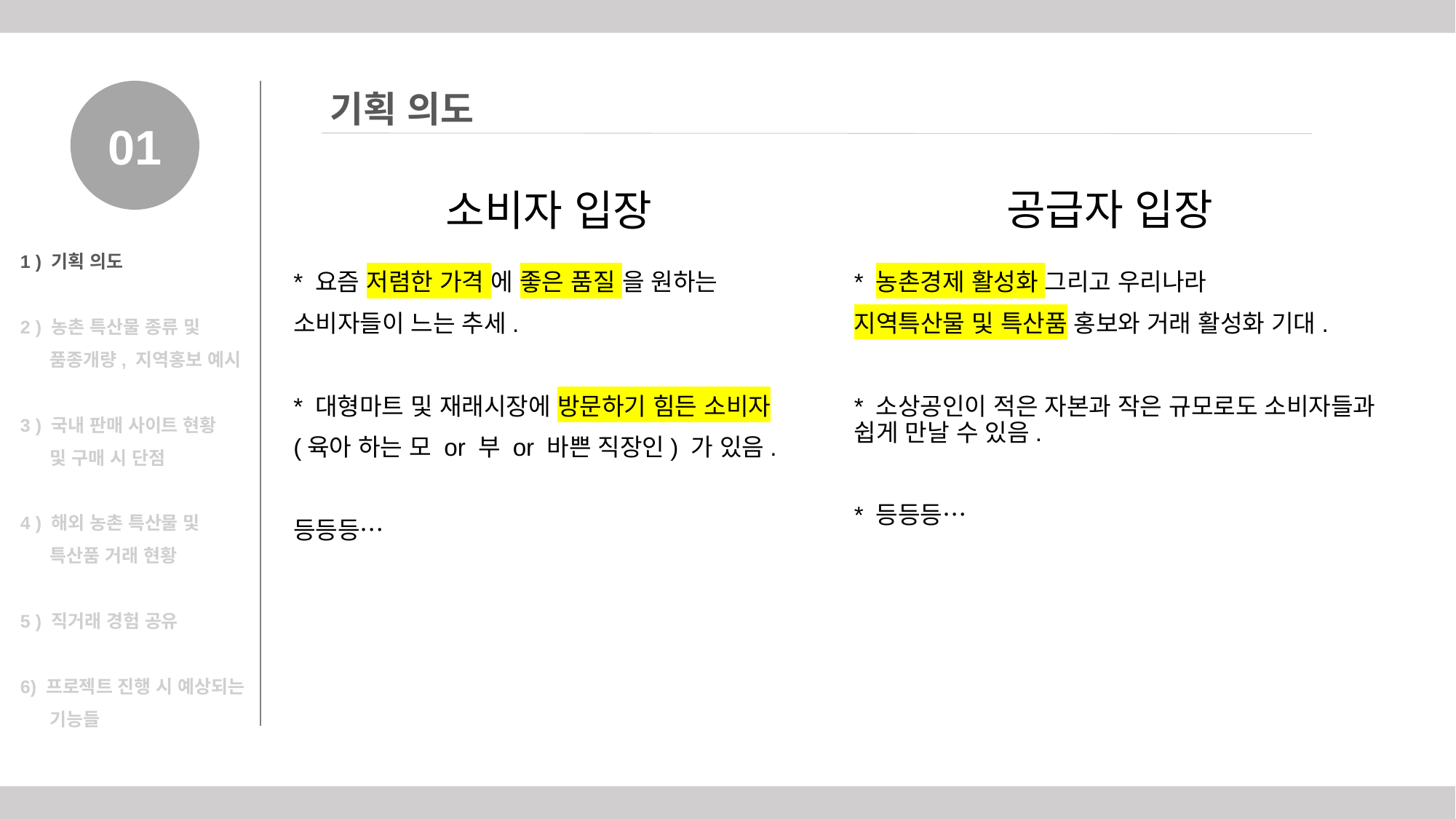

01
기획 의도
공급자 입장
# 소비자 입장
1 ) 기획 의도

2 ) 농촌 특산물 종류 및
     품종개량, 지역홍보 예시

3 ) 국내 판매 사이트 현황
     및 구매 시 단점

4 ) 해외 농촌 특산물 및
     특산품 거래 현황

5 ) 직거래 경험 공유

6) 프로젝트 진행 시 예상되는
     기능들
* 요즘 저렴한 가격 에 좋은 품질 을 원하는
소비자들이 느는 추세.

* 대형마트 및 재래시장에 방문하기 힘든 소비자
(육아 하는 모 or 부 or 바쁜 직장인) 가 있음.

등등등…

* 농촌경제 활성화 그리고 우리나라
지역특산물 및 특산품 홍보와 거래 활성화 기대.

* 소상공인이 적은 자본과 작은 규모로도 소비자들과 쉽게 만날 수 있음.

* 등등등…